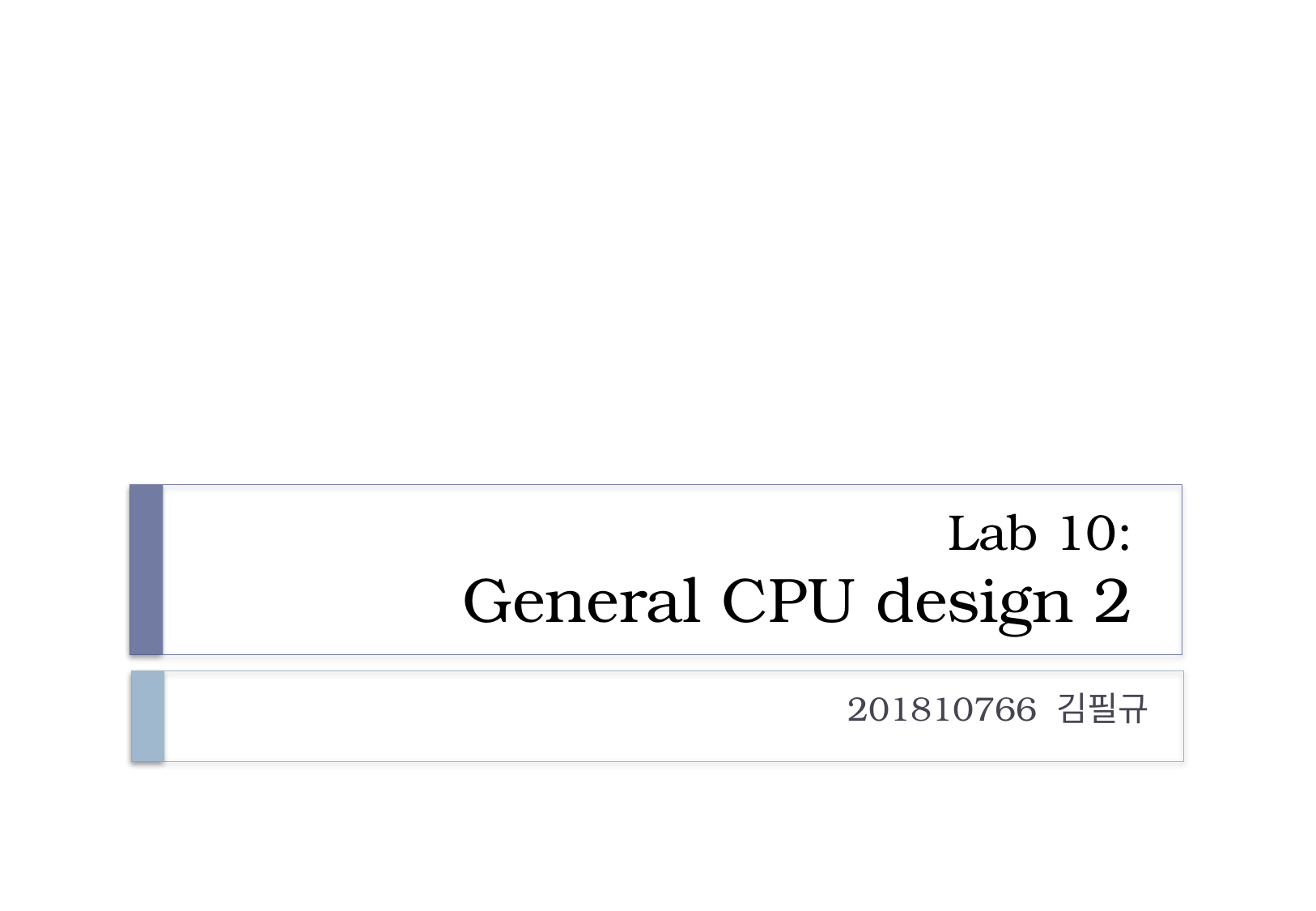

# Lab 10: General CPU design 2
201810766 김필규